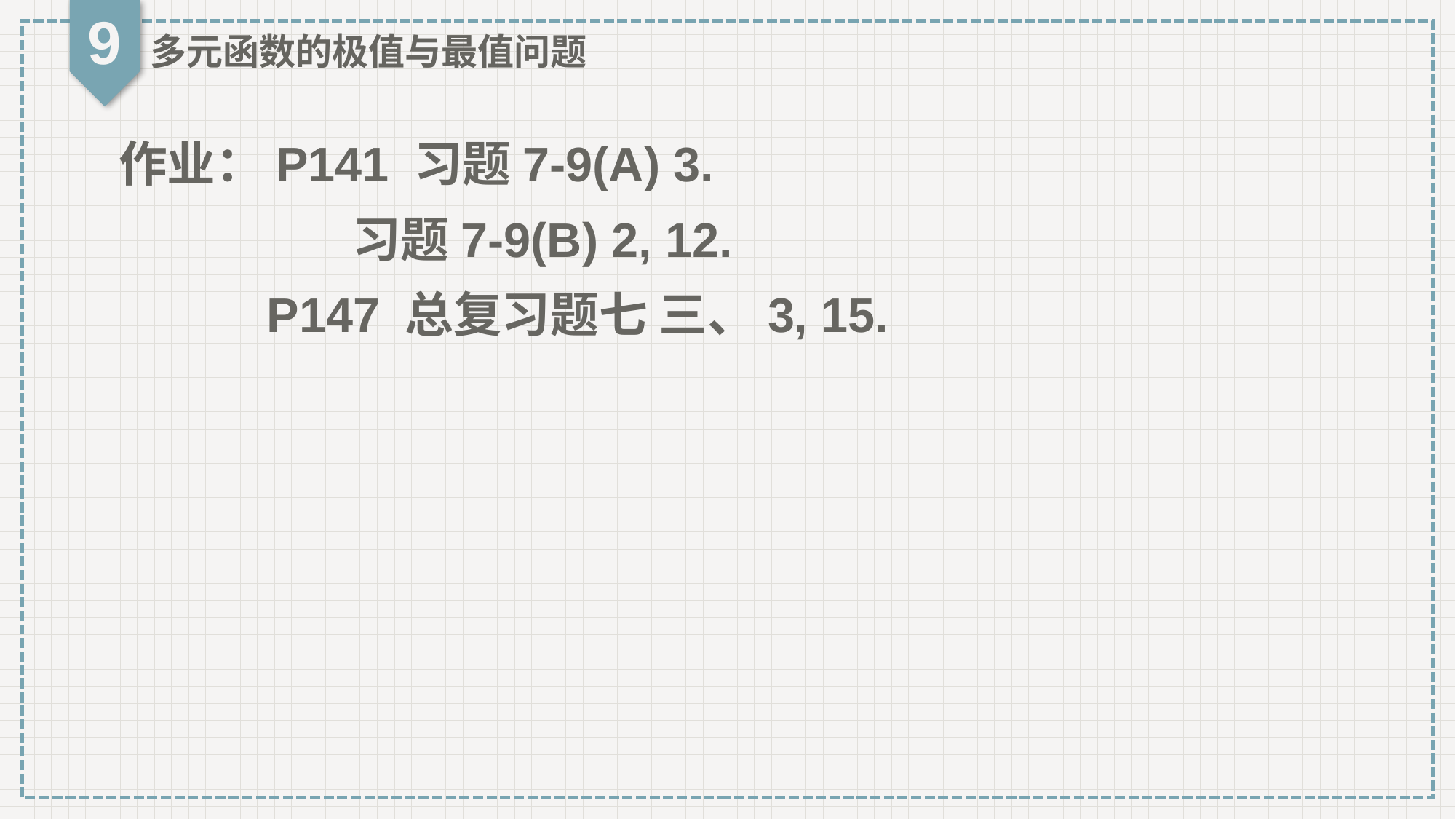

9
多元函数的极值与最值问题
作业：P141 习题7-9(A) 3.
                    习题7-9(B) 2, 12.
           P147 总复习题七 三、3, 15.